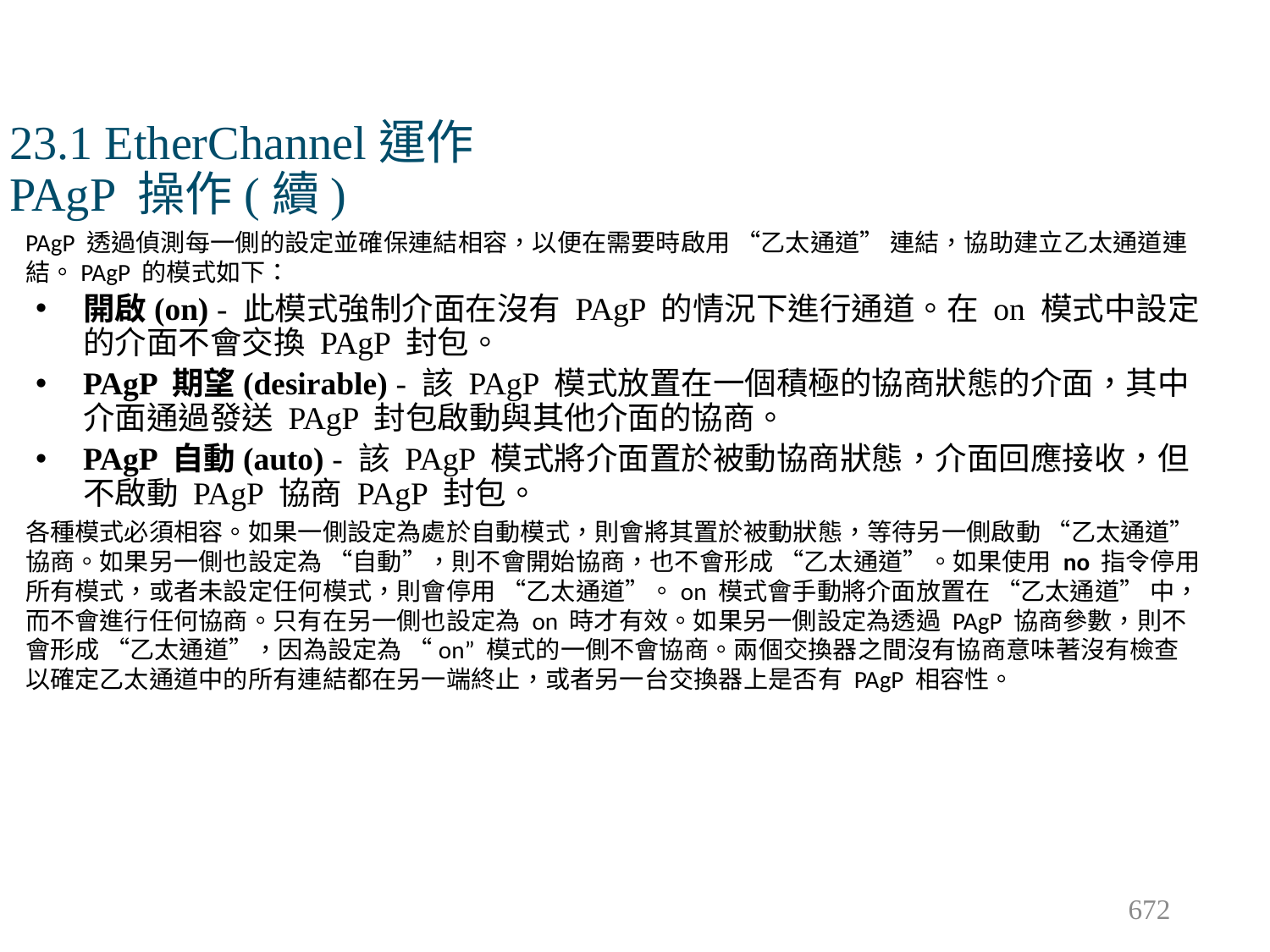

# 23.1 EtherChannel運作 PAgP 操作(續)
PAgP 透過偵測每一側的設定並確保連結相容，以便在需要時啟用 “乙太通道” 連結，協助建立乙太通道連結。PAgP 的模式如下：
開啟(on) - 此模式強制介面在沒有 PAgP 的情況下進行通道。在 on 模式中設定的介面不會交換 PAgP 封包。
PAgP 期望(desirable) - 該 PAgP 模式放置在一個積極的協商狀態的介面，其中介面通過發送 PAgP 封包啟動與其他介面的協商。
PAgP 自動(auto) - 該 PAgP 模式將介面置於被動協商狀態，介面回應接收，但不啟動 PAgP 協商 PAgP 封包。
各種模式必須相容。如果一側設定為處於自動模式，則會將其置於被動狀態，等待另一側啟動 “乙太通道” 協商。如果另一側也設定為 “自動”，則不會開始協商，也不會形成 “乙太通道”。如果使用 no 指令停用所有模式，或者未設定任何模式，則會停用 “乙太通道”。on 模式會手動將介面放置在 “乙太通道” 中，而不會進行任何協商。只有在另一側也設定為 on 時才有效。如果另一側設定為透過 PAgP 協商參數，則不會形成 “乙太通道”，因為設定為 “on” 模式的一側不會協商。兩個交換器之間沒有協商意味著沒有檢查以確定乙太通道中的所有連結都在另一端終止，或者另一台交換器上是否有 PAgP 相容性。

672